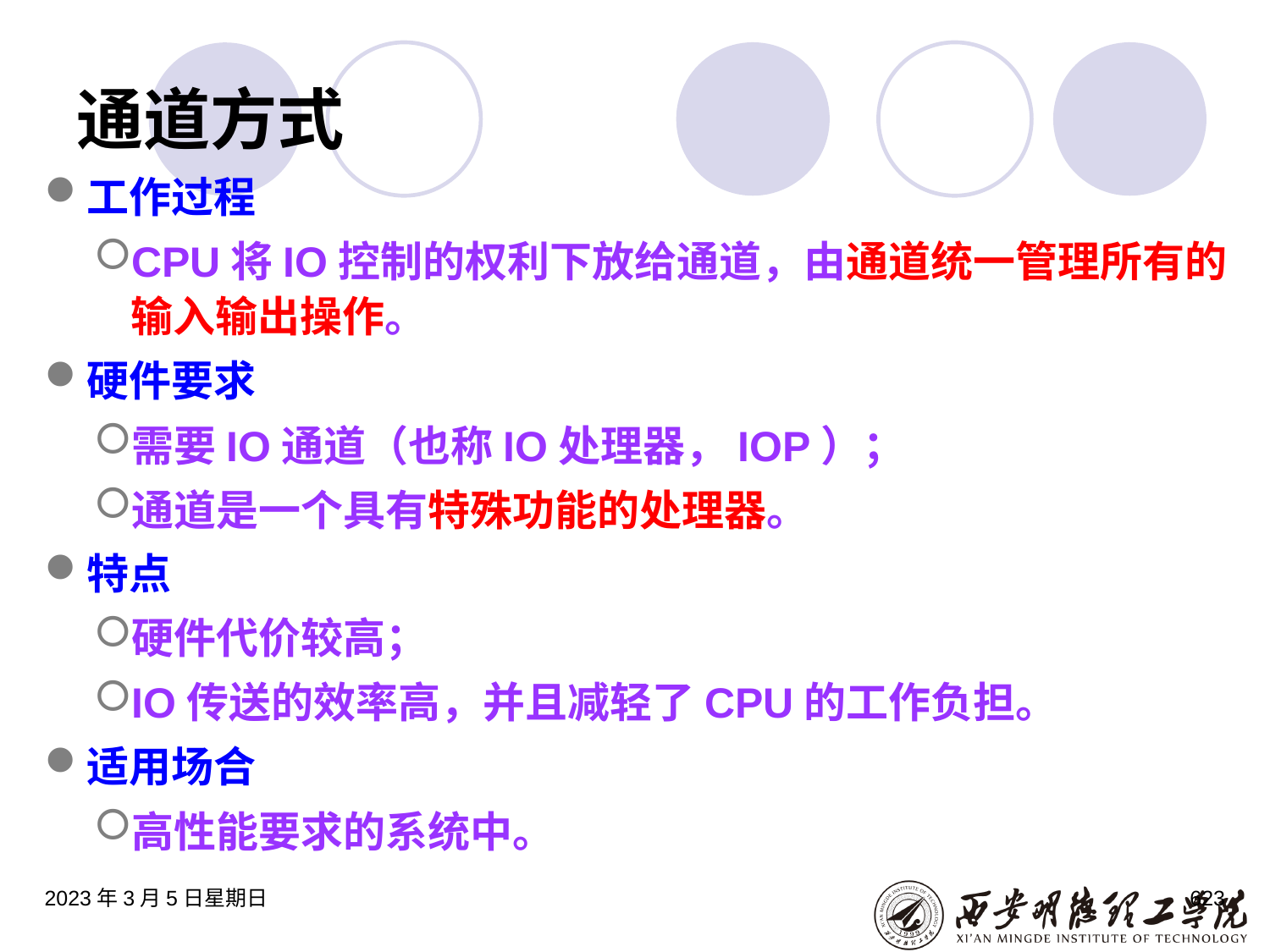

# 通道方式
工作过程
CPU将IO控制的权利下放给通道，由通道统一管理所有的输入输出操作。
硬件要求
需要IO通道（也称IO处理器，IOP）；
通道是一个具有特殊功能的处理器。
特点
硬件代价较高；
IO传送的效率高，并且减轻了CPU的工作负担。
适用场合
高性能要求的系统中。
2023年3月5日星期日
623